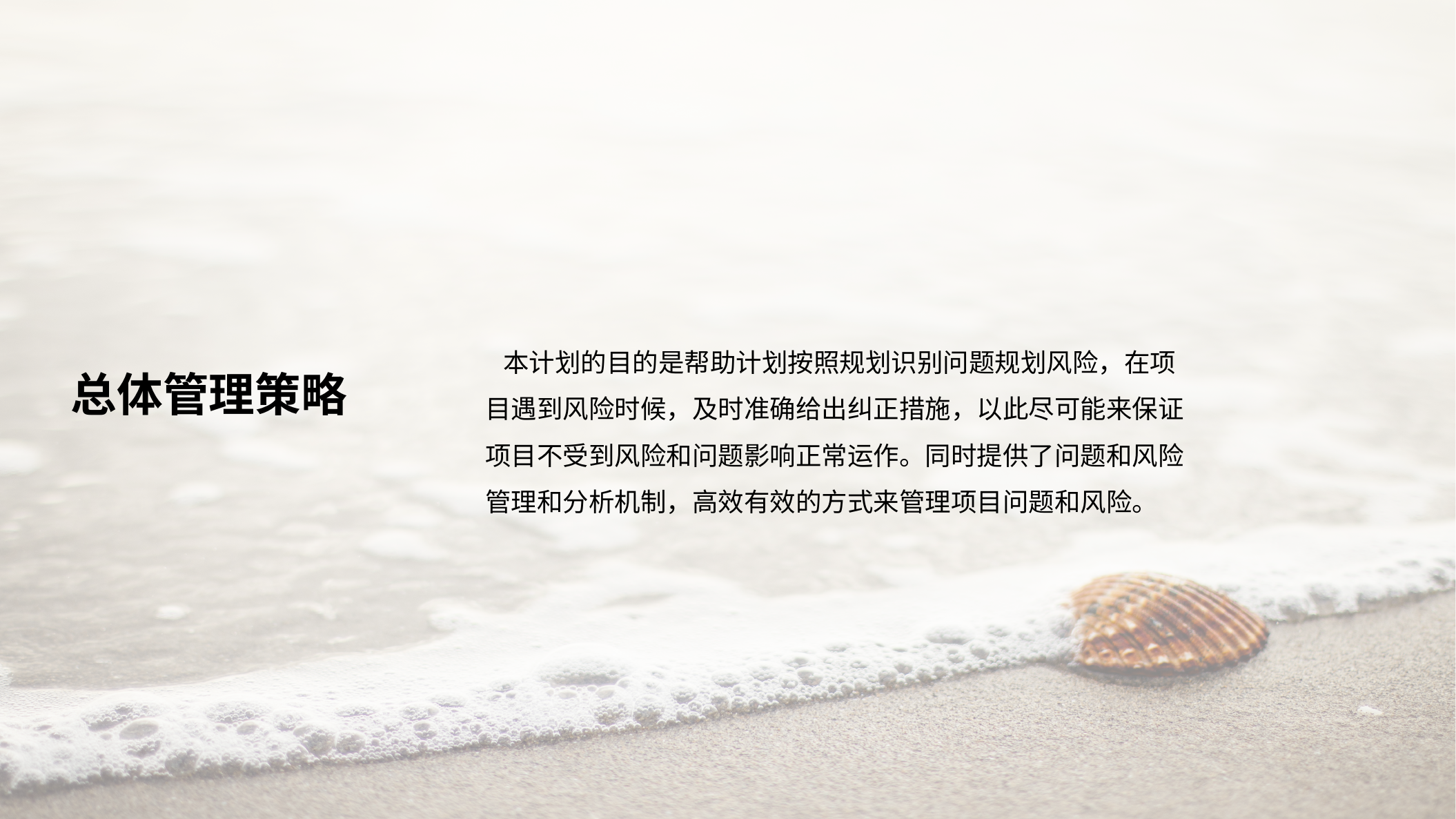

本计划的目的是帮助计划按照规划识别问题规划风险，在项目遇到风险时候，及时准确给出纠正措施，以此尽可能来保证项目不受到风险和问题影响正常运作。同时提供了问题和风险管理和分析机制，高效有效的方式来管理项目问题和风险。
总体管理策略